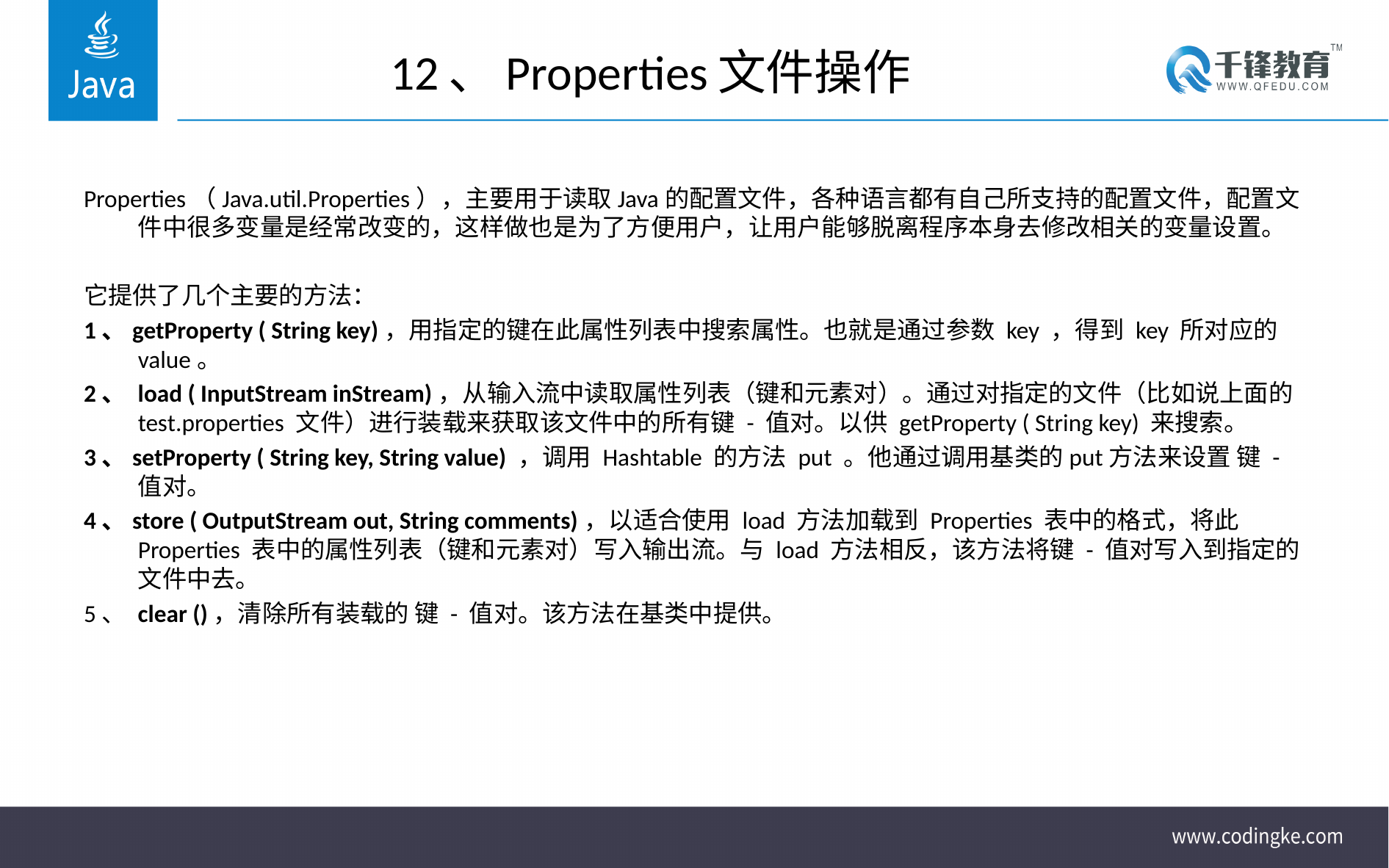

# 12、Properties文件操作
Properties（Java.util.Properties），主要用于读取Java的配置文件，各种语言都有自己所支持的配置文件，配置文件中很多变量是经常改变的，这样做也是为了方便用户，让用户能够脱离程序本身去修改相关的变量设置。

它提供了几个主要的方法：
1、getProperty ( String key)，用指定的键在此属性列表中搜索属性。也就是通过参数 key ，得到 key 所对应的 value。
2、 load ( InputStream inStream)，从输入流中读取属性列表（键和元素对）。通过对指定的文件（比如说上面的 test.properties 文件）进行装载来获取该文件中的所有键 - 值对。以供 getProperty ( String key) 来搜索。
3、setProperty ( String key, String value) ，调用 Hashtable 的方法 put 。他通过调用基类的put方法来设置 键 - 值对。
4、store ( OutputStream out, String comments)，以适合使用 load 方法加载到 Properties 表中的格式，将此 Properties 表中的属性列表（键和元素对）写入输出流。与 load 方法相反，该方法将键 - 值对写入到指定的文件中去。
5、 clear ()，清除所有装载的 键 - 值对。该方法在基类中提供。